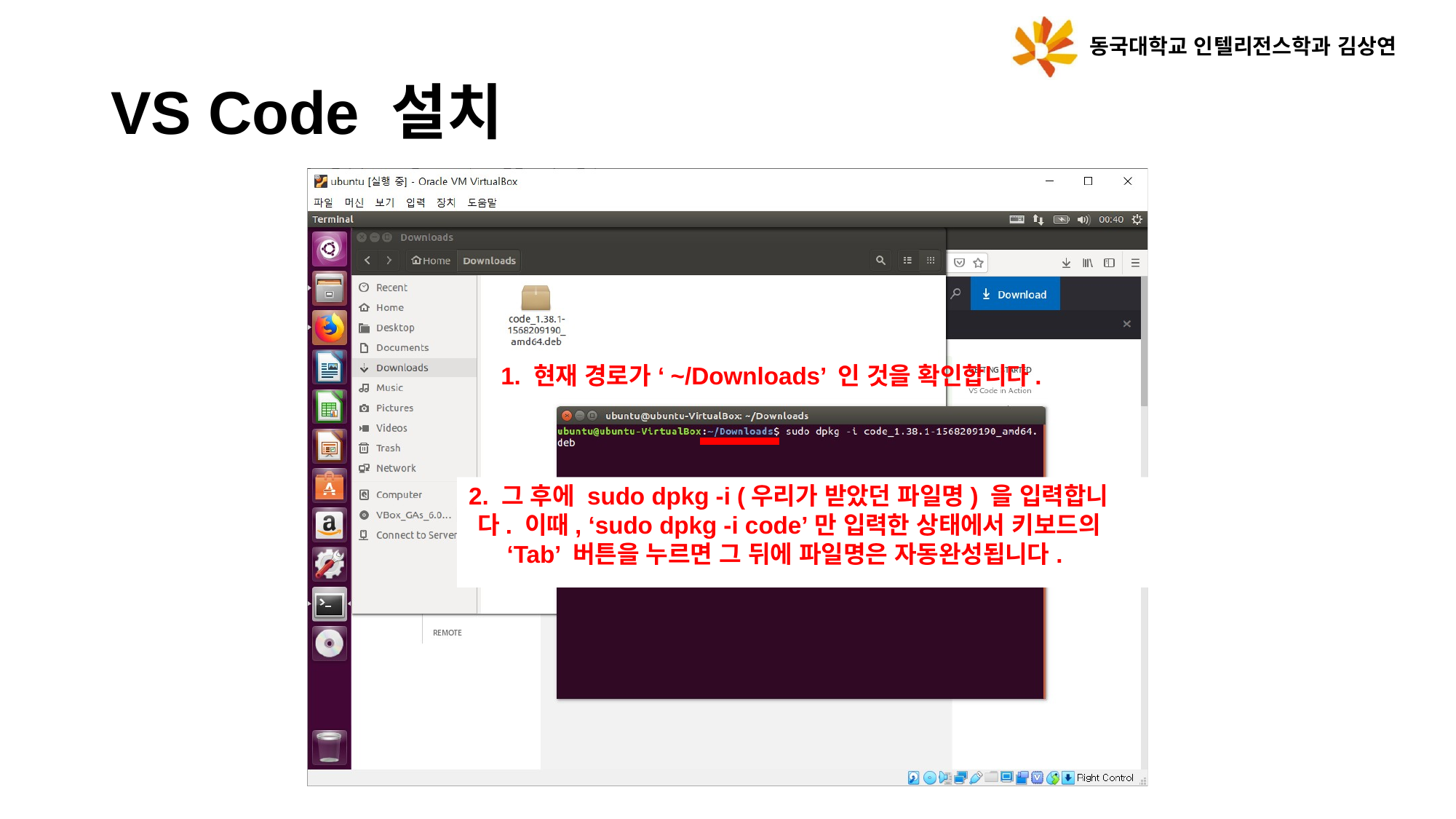

동국대학교 인텔리전스학과 김상연
# VS Code 설치

1. 현재 경로가 ‘~/Downloads’ 인 것을 확인합니다.

2. 그 후에 sudo dpkg -i (우리가 받았던 파일명) 을 입력합니  다. 이때, ‘sudo dpkg -i code’만 입력한 상태에서 키보드의
‘Tab’ 버튼을 누르면 그 뒤에 파일명은 자동완성됩니다.